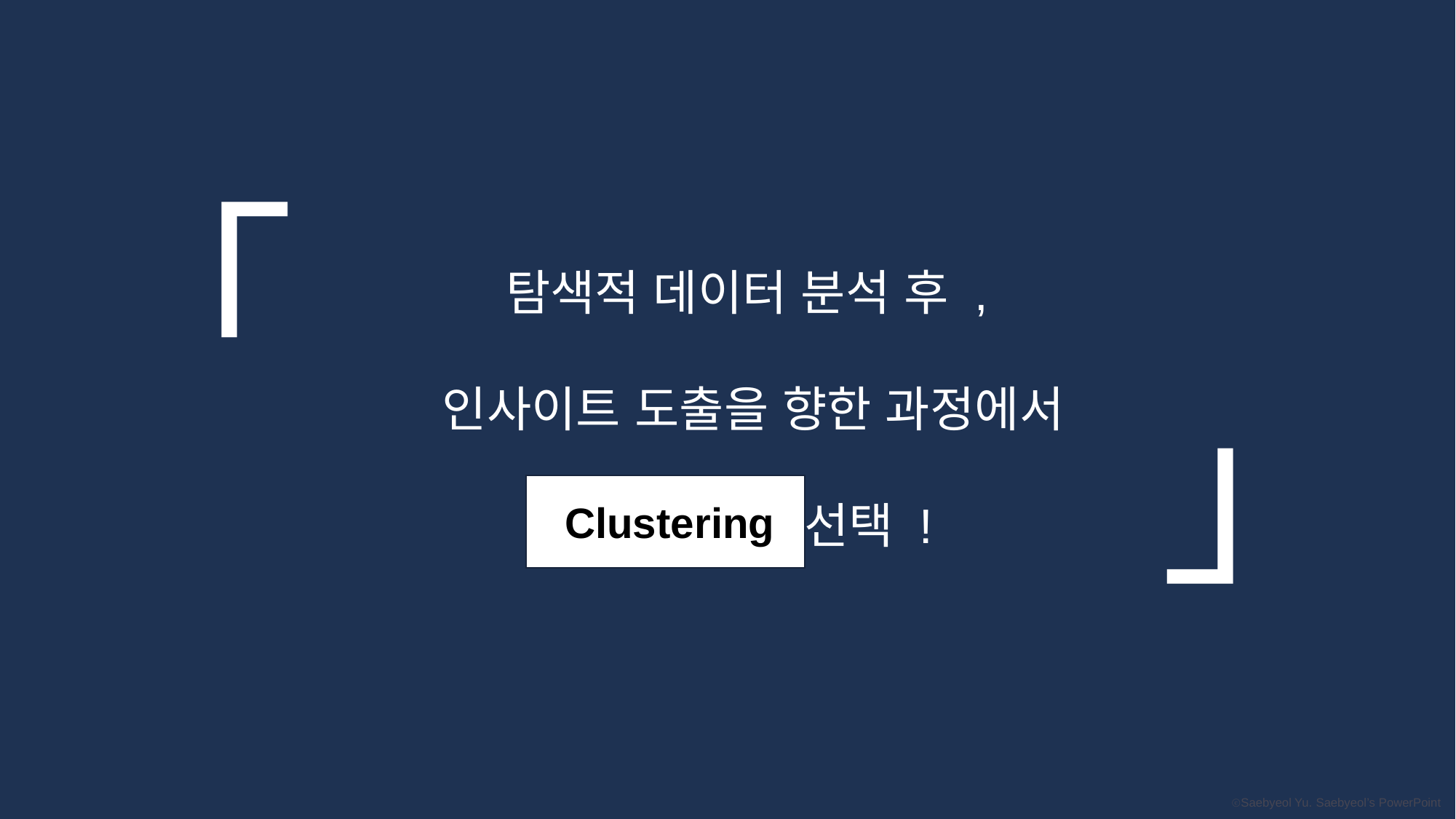

」
탐색적 데이터 분석 후 ,

인사이트 도출을 향한 과정에서

                선택 !
」

Clustering